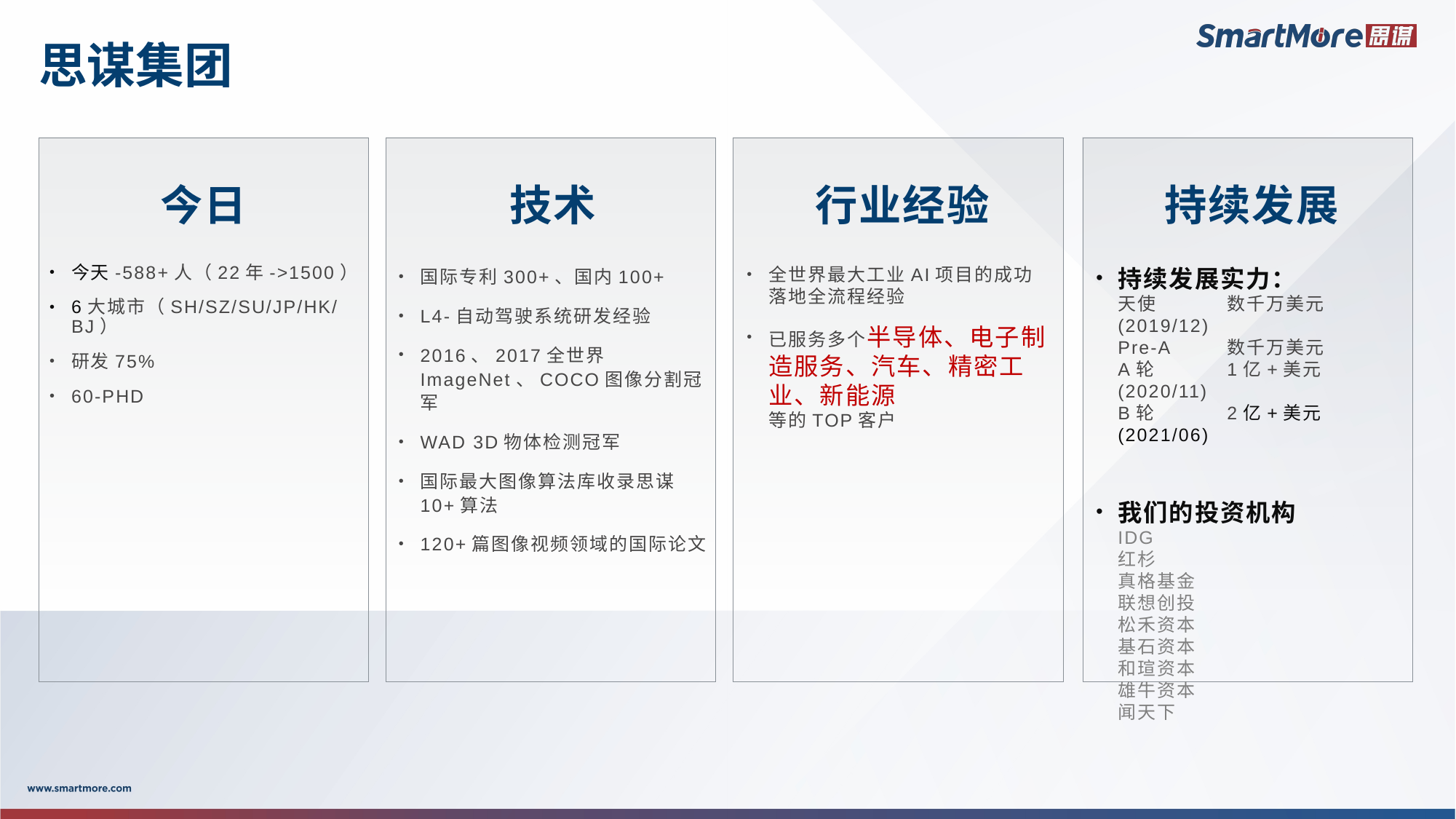

# 思谋集团
技术
持续发展
今日
行业经验
全世界最大工业AI项目的成功落地全流程经验
已服务多个半导体、电子制造服务、汽车、精密工业、新能源
等的TOP客户
持续发展实力：
天使	数千万美元(2019/12)
Pre-A	数千万美元
A轮	1亿+美元(2020/11)
B轮	2亿+美元(2021/06)

我们的投资机构
IDG
红杉
真格基金
联想创投
松禾资本
基石资本
和瑄资本
雄牛资本
闻天下
今天-588+人（22年->1500）
6大城市（SH/SZ/SU/JP/HK/BJ）
研发75%
60-PHD
国际专利300+、国内100+
L4-自动驾驶系统研发经验
2016、2017全世界ImageNet、COCO图像分割冠军
WAD 3D物体检测冠军
国际最大图像算法库收录思谋10+算法
120+篇图像视频领域的国际论文